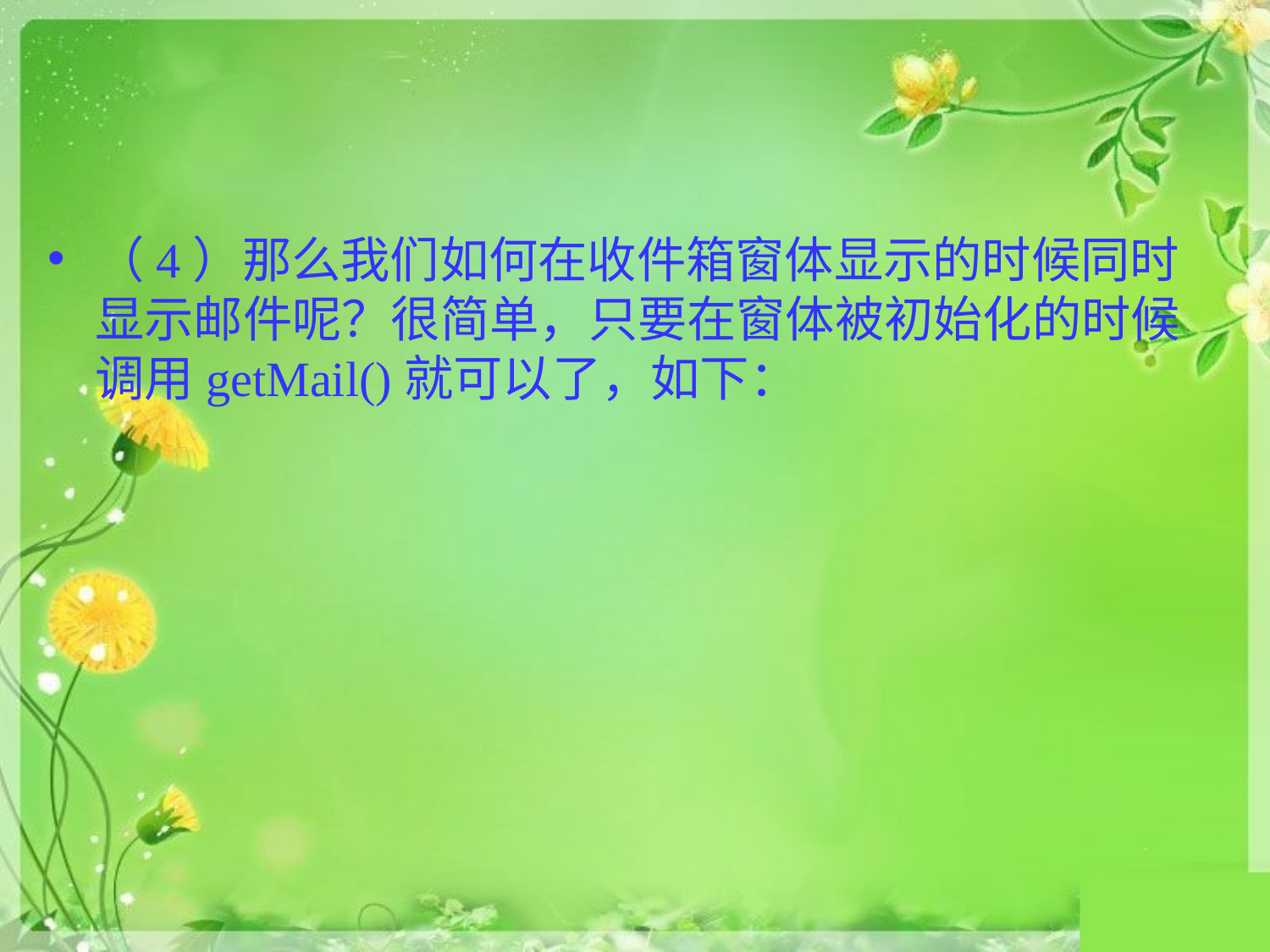

#
（4）那么我们如何在收件箱窗体显示的时候同时显示邮件呢？很简单，只要在窗体被初始化的时候调用getMail()就可以了，如下：